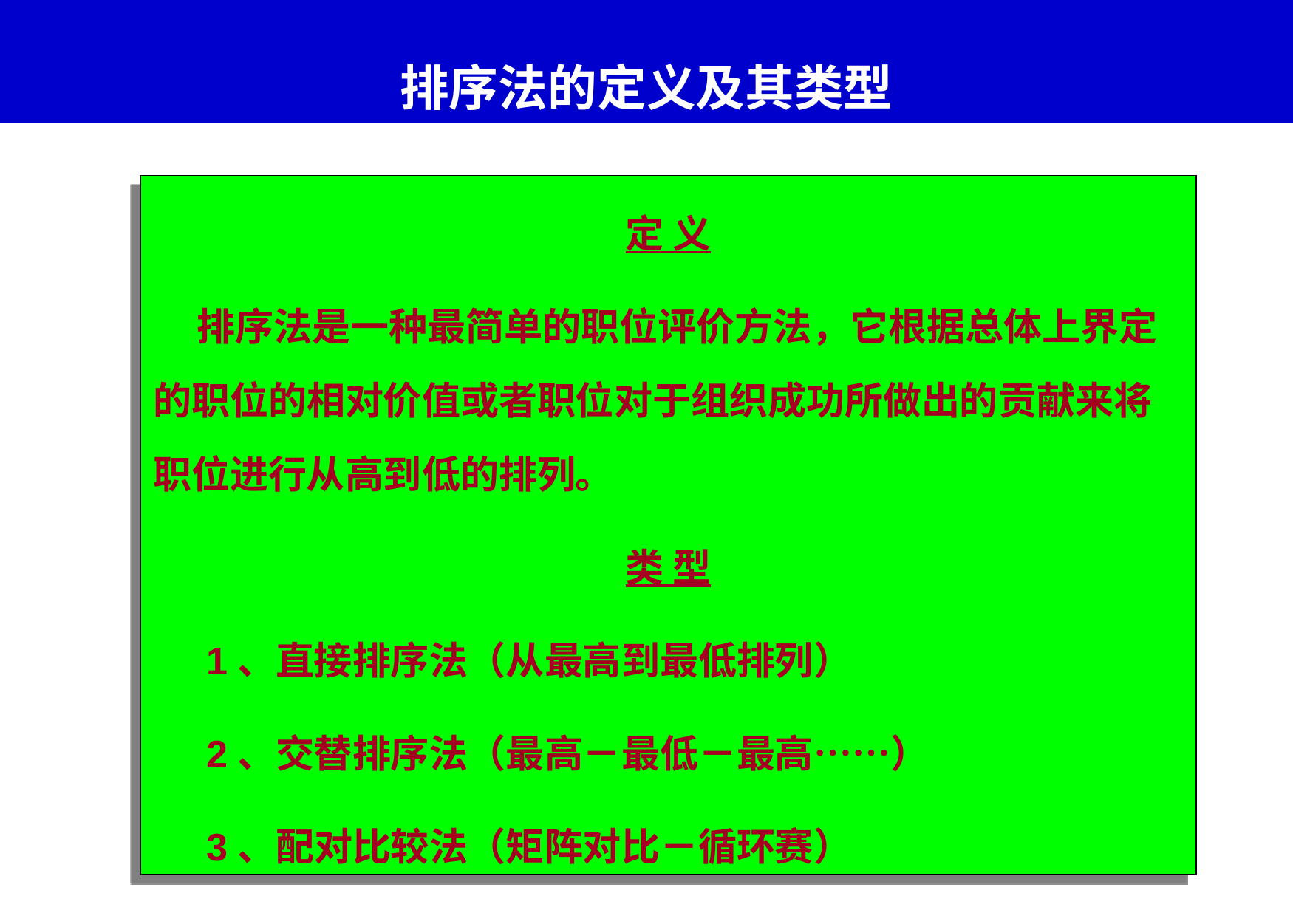

# 排序法的定义及其类型
定 义
    排序法是一种最简单的职位评价方法，它根据总体上界定的职位的相对价值或者职位对于组织成功所做出的贡献来将职位进行从高到低的排列。
类 型
     1、直接排序法（从最高到最低排列）
     2、交替排序法（最高－最低－最高……）
     3、配对比较法（矩阵对比－循环赛）